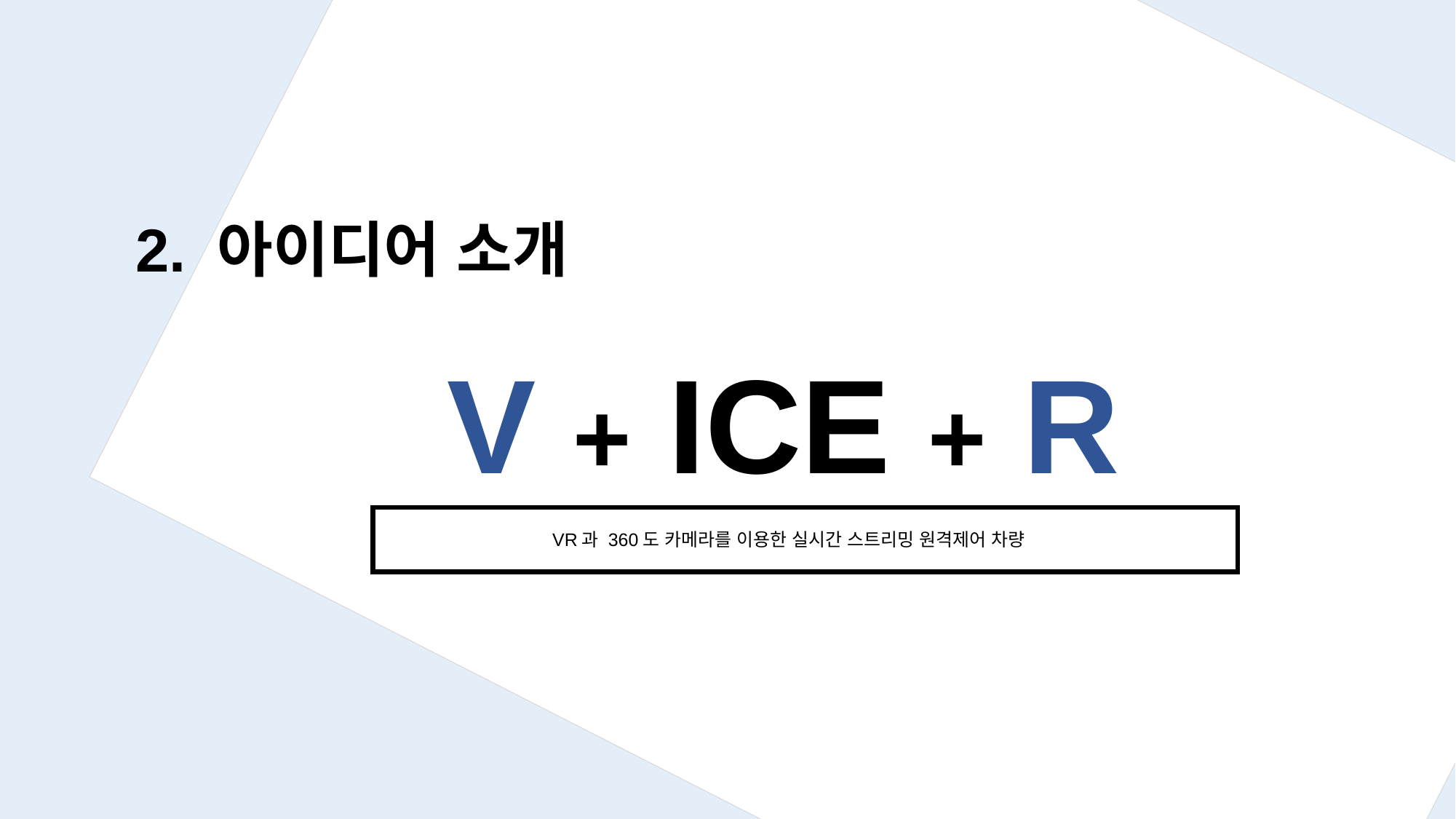

2. 아이디어 소개
V + ICE + R

 VR과 360도 카메라를 이용한 실시간 스트리밍 원격제어 차량